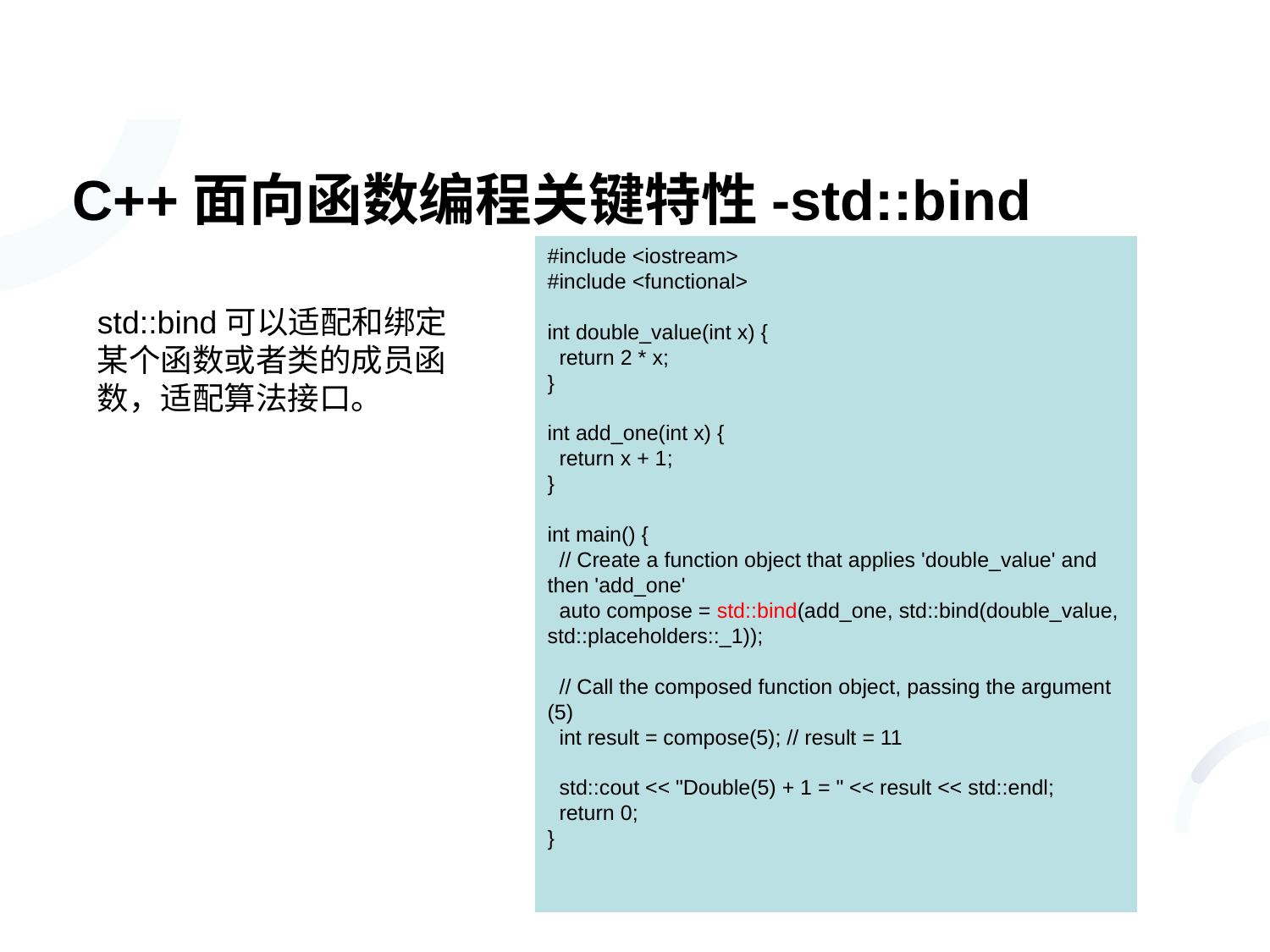

# C++面向函数编程关键特性-std::bind
#include <iostream>
#include <functional>

int double_value(int x) {
  return 2 * x;
}

int add_one(int x) {
  return x + 1;
}

int main() {
  // Create a function object that applies 'double_value' and then 'add_one'
  auto compose = std::bind(add_one, std::bind(double_value, std::placeholders::_1));

  // Call the composed function object, passing the argument (5)
  int result = compose(5); // result = 11

  std::cout << "Double(5) + 1 = " << result << std::endl;
  return 0;
}
std::bind可以适配和绑定某个函数或者类的成员函数，适配算法接口。